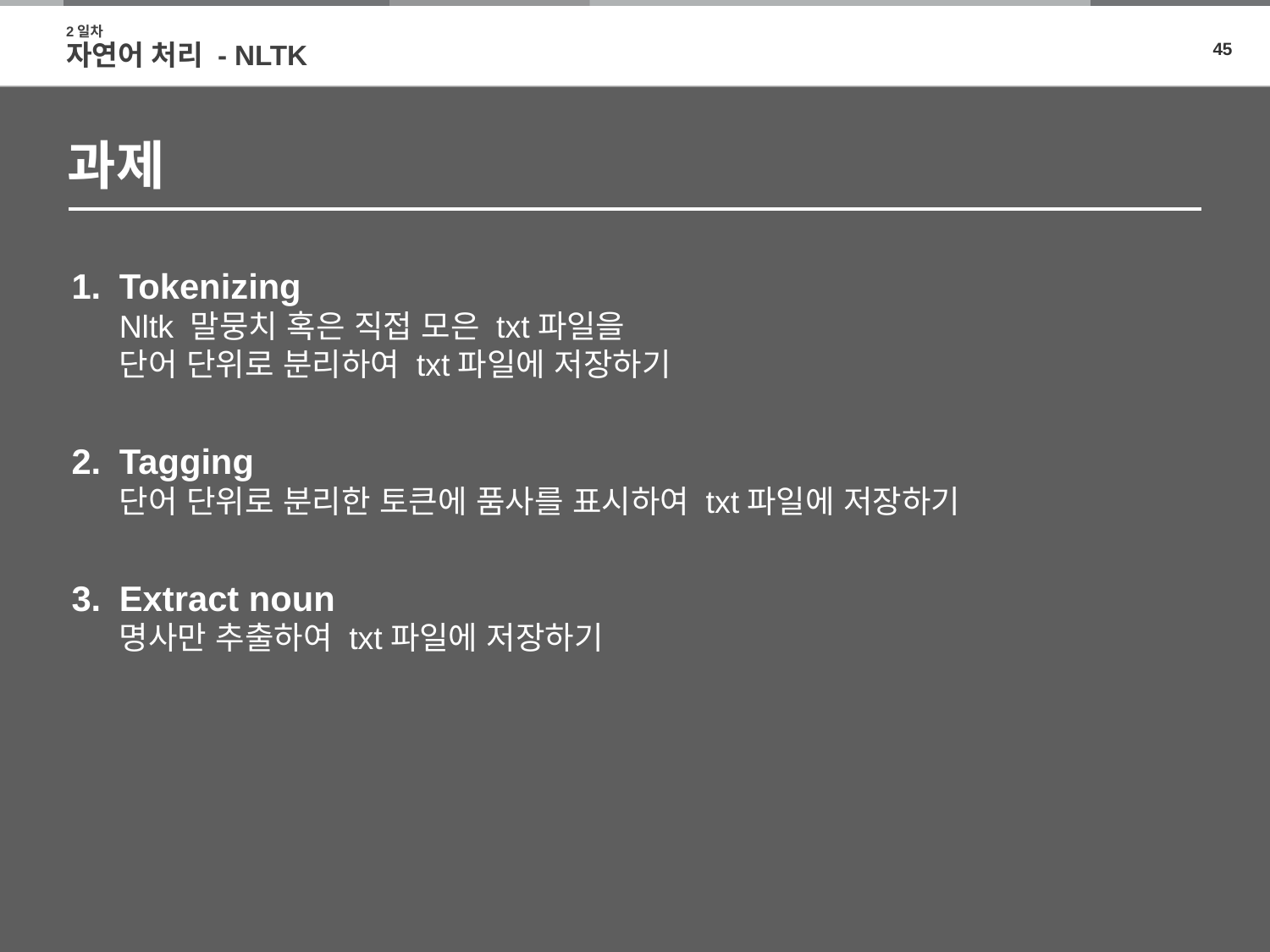

2일차
자연어 처리 - NLTK
# 과제
Tokenizing
Nltk 말뭉치 혹은 직접 모은 txt파일을
단어 단위로 분리하여 txt파일에 저장하기

Tagging
단어 단위로 분리한 토큰에 품사를 표시하여 txt파일에 저장하기

Extract noun
명사만 추출하여 txt파일에 저장하기